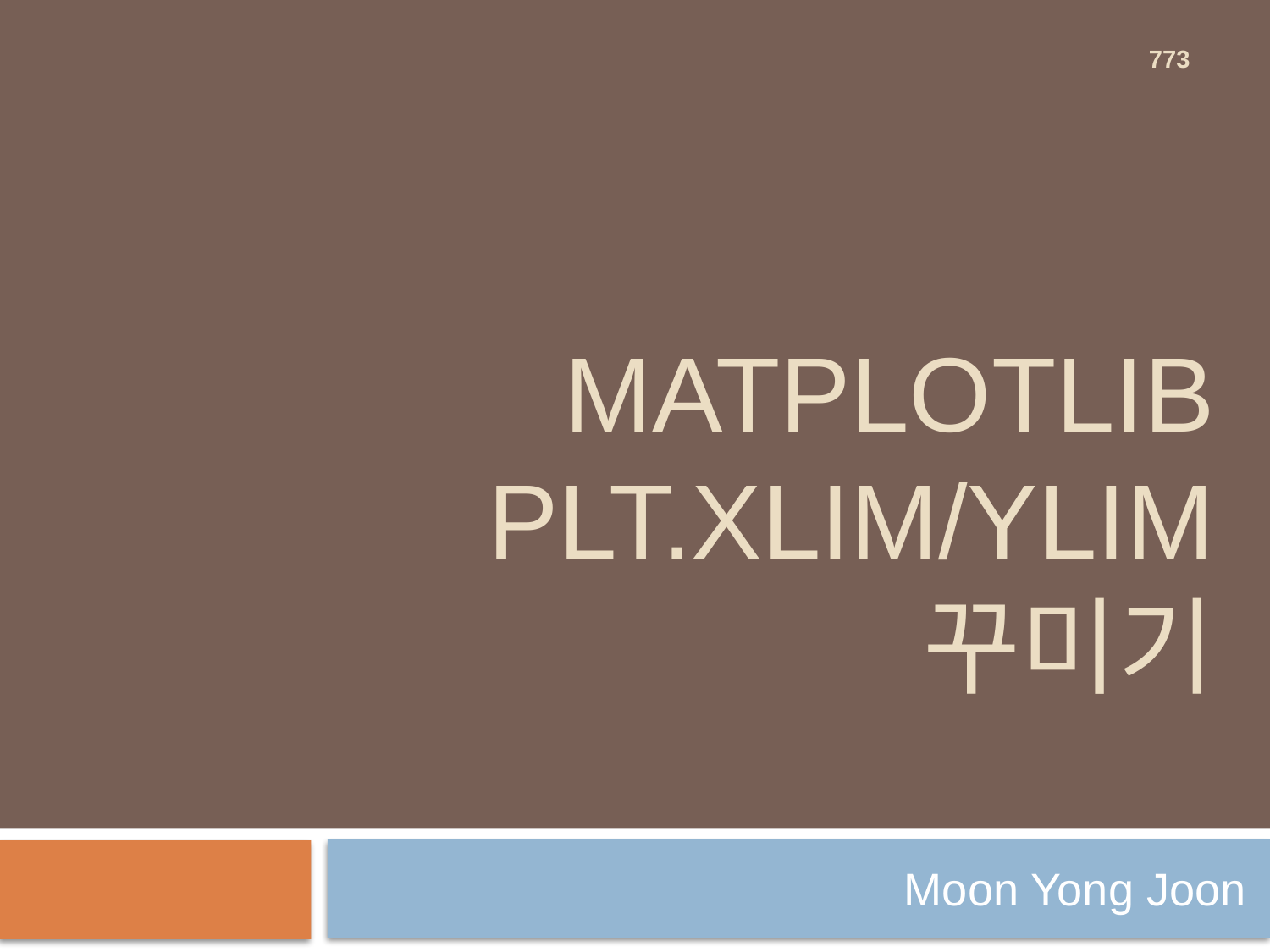

773
# MaTPLOTLIB plt.xlim/ylim 꾸미기
Moon Yong Joon